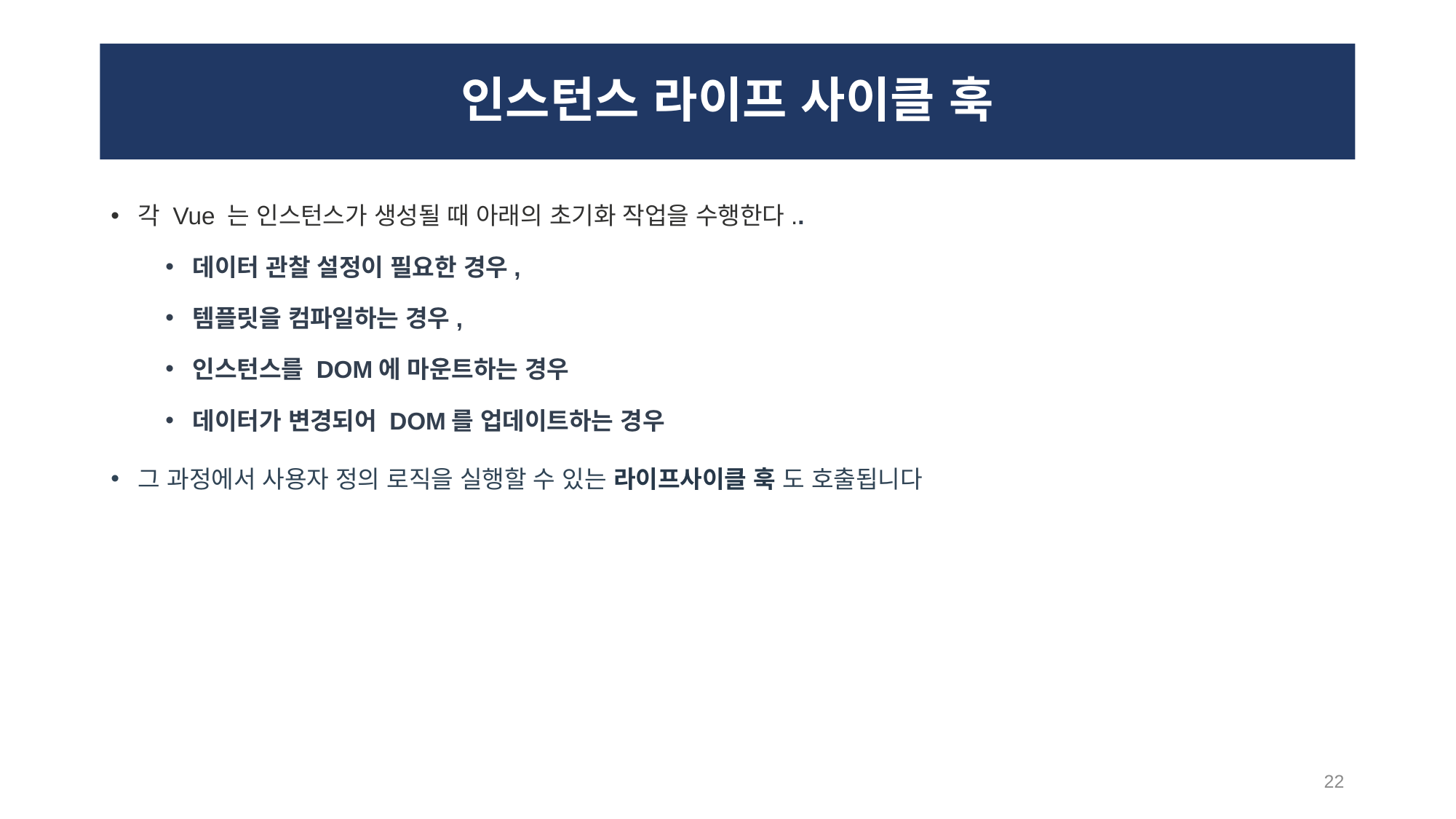

# 인스턴스 라이프 사이클 훅
각 Vue 는 인스턴스가 생성될 때 아래의 초기화 작업을 수행한다..
데이터 관찰 설정이 필요한 경우,
템플릿을 컴파일하는 경우,
인스턴스를 DOM에 마운트하는 경우
데이터가 변경되어 DOM를 업데이트하는 경우
그 과정에서 사용자 정의 로직을 실행할 수 있는 라이프사이클 훅 도 호출됩니다
22